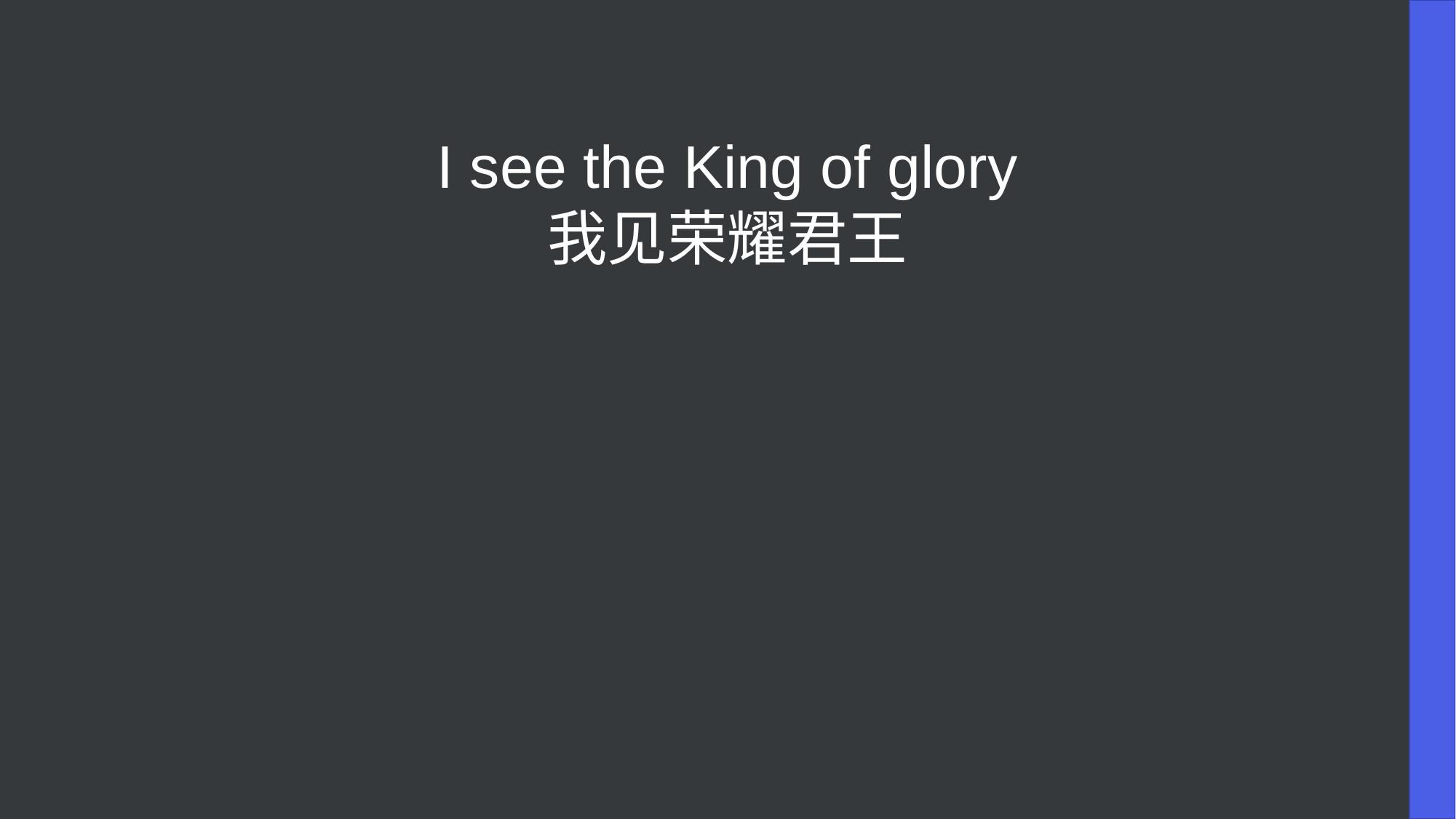

I see the King of glory
我见荣耀君王